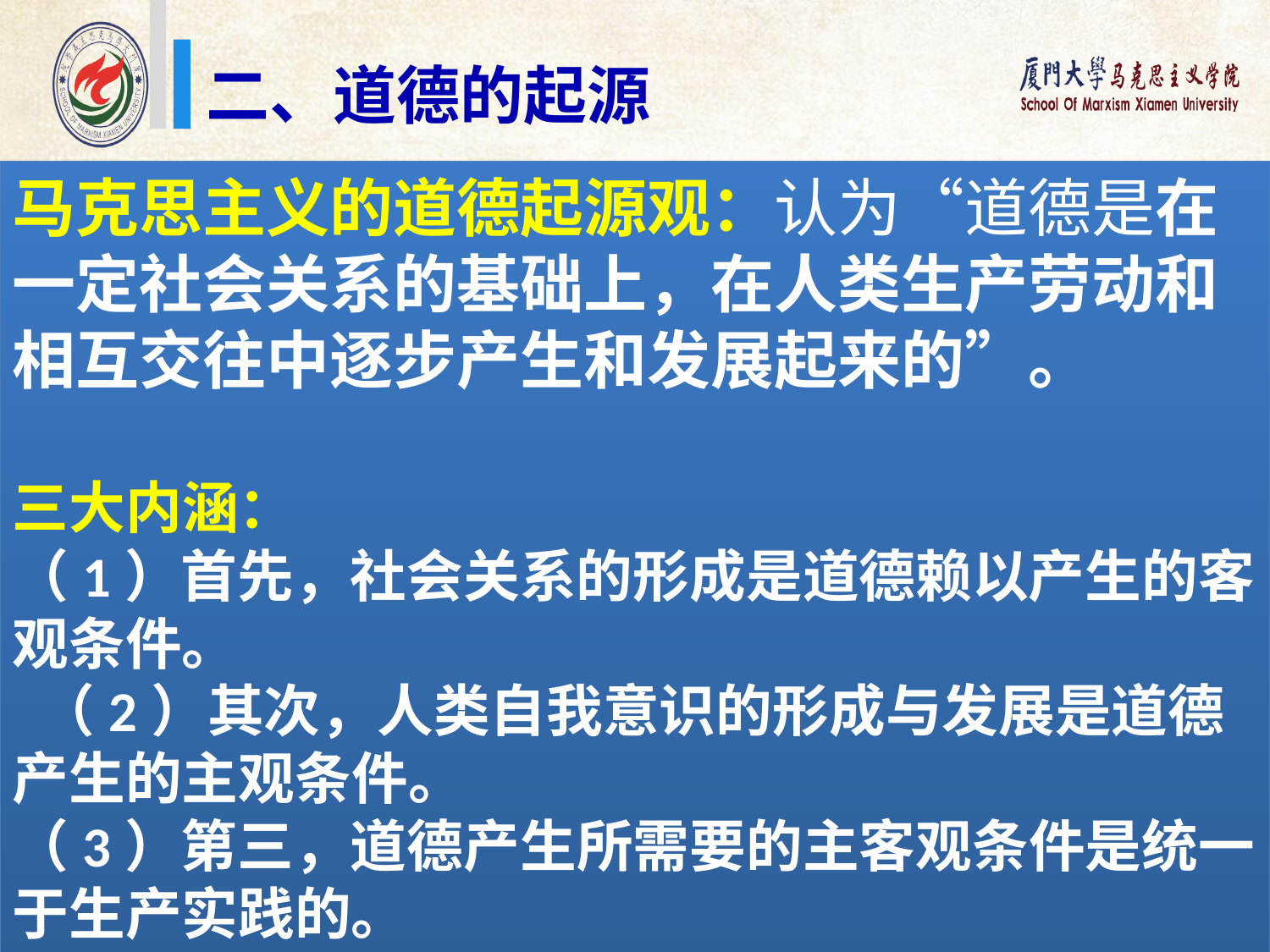

二、道德的起源
马克思主义的道德起源观：认为“道德是在一定社会关系的基础上，在人类生产劳动和相互交往中逐步产生和发展起来的”。

三大内涵：
（1）首先，社会关系的形成是道德赖以产生的客观条件。
 （2）其次，人类自我意识的形成与发展是道德产生的主观条件。
（3）第三，道德产生所需要的主客观条件是统一于生产实践的。